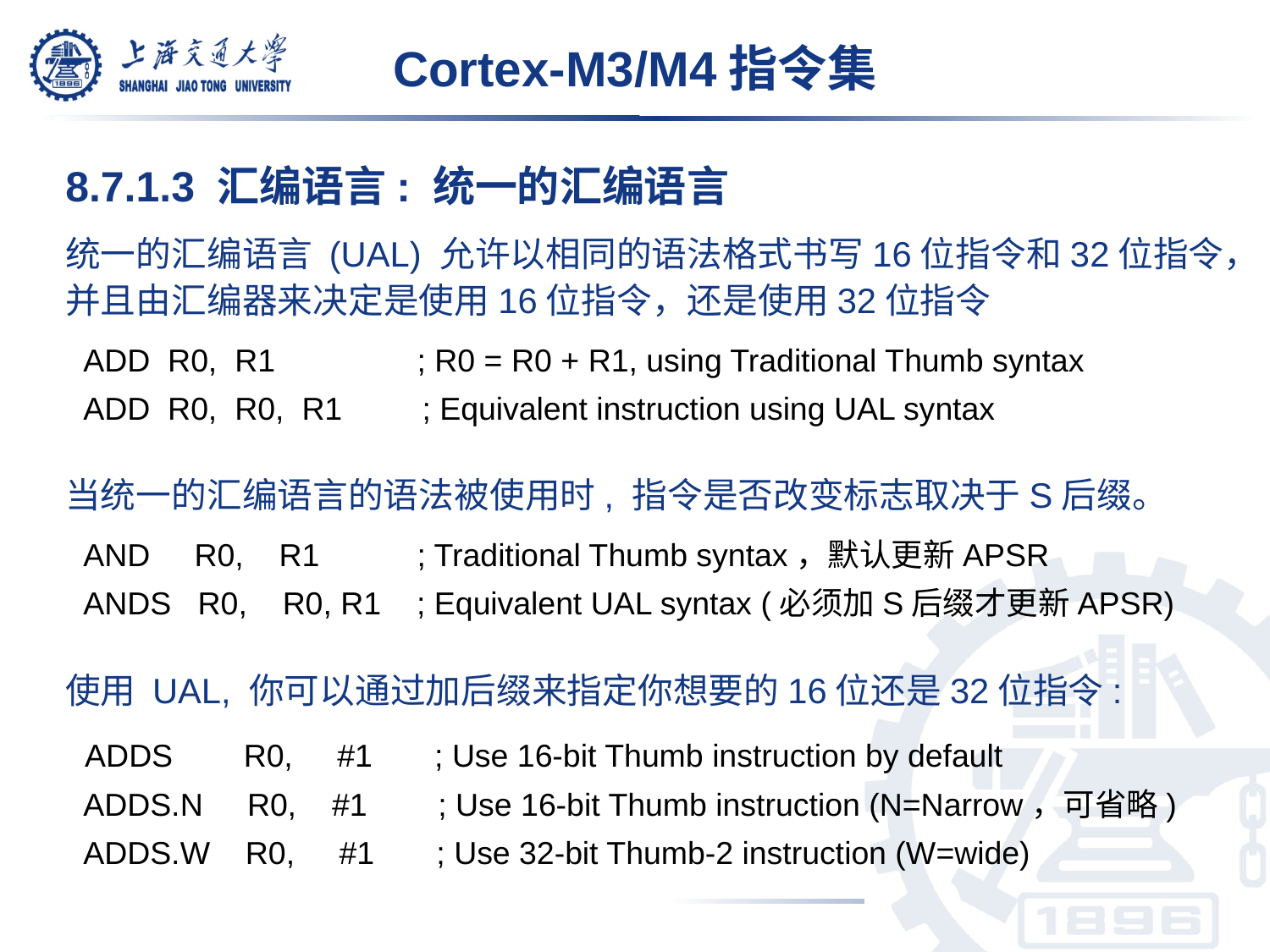

Cortex-M3/M4指令集
8.7.1.3 汇编语言: 统一的汇编语言
统一的汇编语言 (UAL) 允许以相同的语法格式书写16位指令和32位指令，并且由汇编器来决定是使用16位指令，还是使用32位指令
  ADD  R0,  R1                ; R0 = R0 + R1, using Traditional Thumb syntax
  ADD  R0,  R0,  R1         ; Equivalent instruction using UAL syntax
当统一的汇编语言的语法被使用时, 指令是否改变标志取决于S后缀。
  AND     R0,    R1           ; Traditional Thumb syntax，默认更新APSR
  ANDS   R0,    R0, R1    ; Equivalent UAL syntax (必须加S后缀才更新APSR)
使用 UAL, 你可以通过加后缀来指定你想要的16位还是32位指令:
  ADDS        R0,     #1       ; Use 16-bit Thumb instruction by default
  ADDS.N     R0,    #1        ; Use 16-bit Thumb instruction (N=Narrow，可省略)
  ADDS.W    R0,     #1       ; Use 32-bit Thumb-2 instruction (W=wide)